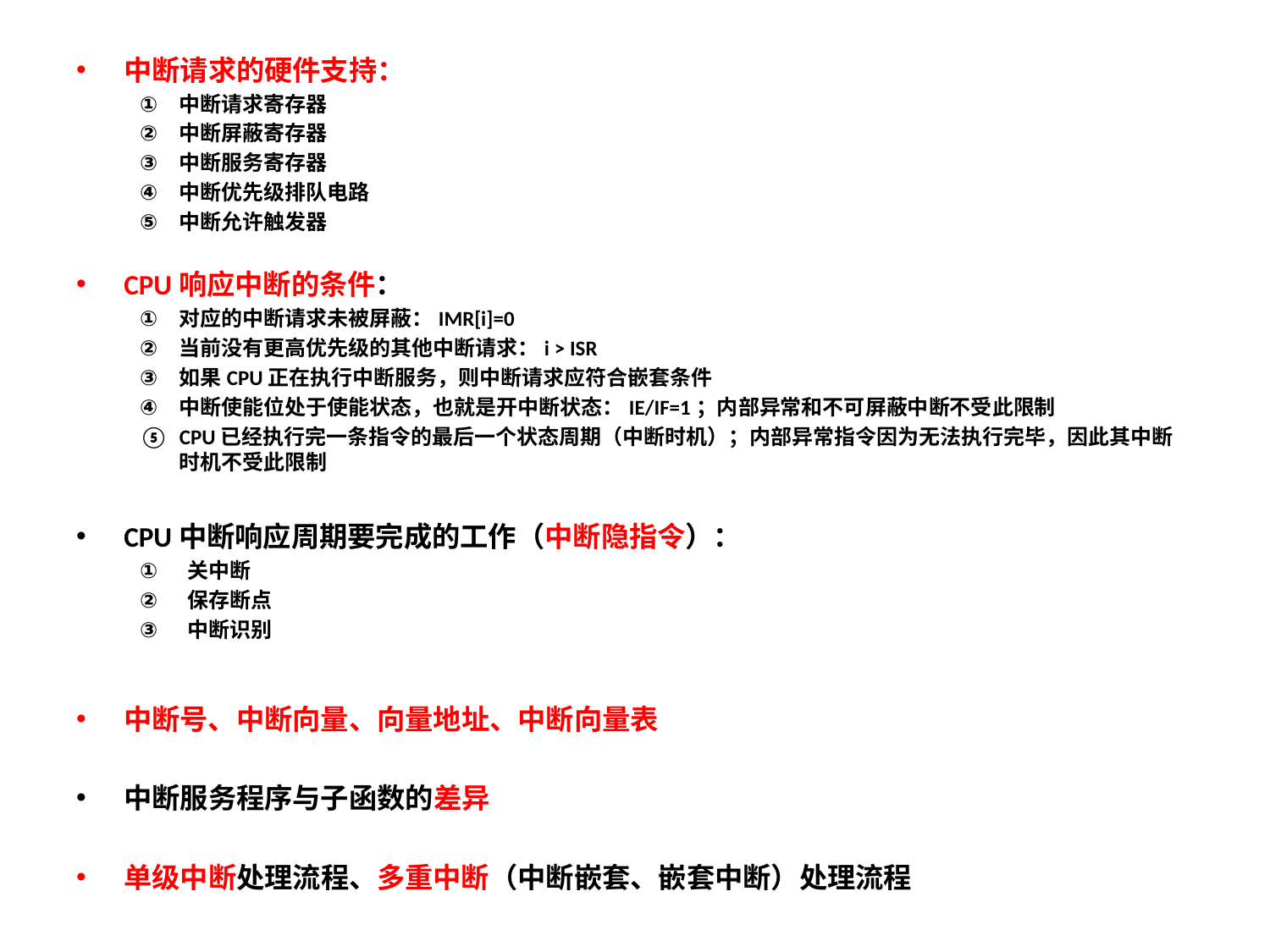

中断请求的硬件支持：
中断请求寄存器
中断屏蔽寄存器
中断服务寄存器
中断优先级排队电路
中断允许触发器

CPU响应中断的条件：
对应的中断请求未被屏蔽：IMR[i]=0
当前没有更高优先级的其他中断请求：i > ISR
如果CPU正在执行中断服务，则中断请求应符合嵌套条件
中断使能位处于使能状态，也就是开中断状态：IE/IF=1；内部异常和不可屏蔽中断不受此限制
CPU已经执行完一条指令的最后一个状态周期（中断时机）；内部异常指令因为无法执行完毕，因此其中断时机不受此限制

CPU中断响应周期要完成的工作（中断隐指令）：
关中断
保存断点
中断识别

中断号、中断向量、向量地址、中断向量表

中断服务程序与子函数的差异

单级中断处理流程、多重中断（中断嵌套、嵌套中断）处理流程